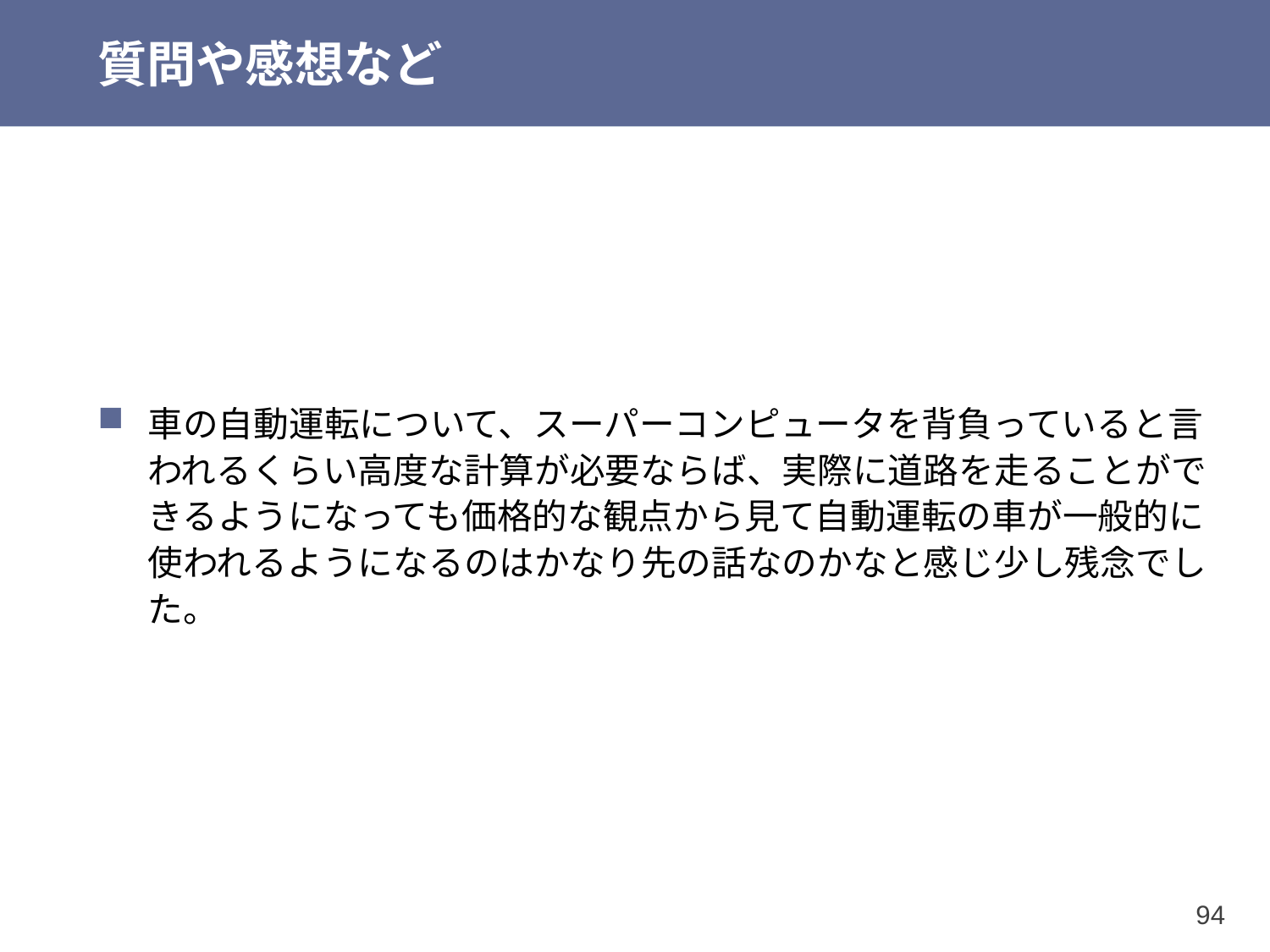

# 質問や感想など
車の自動運転について、スーパーコンピュータを背負っていると言われるくらい高度な計算が必要ならば、実際に道路を走ることができるようになっても価格的な観点から見て自動運転の車が一般的に使われるようになるのはかなり先の話なのかなと感じ少し残念でした。